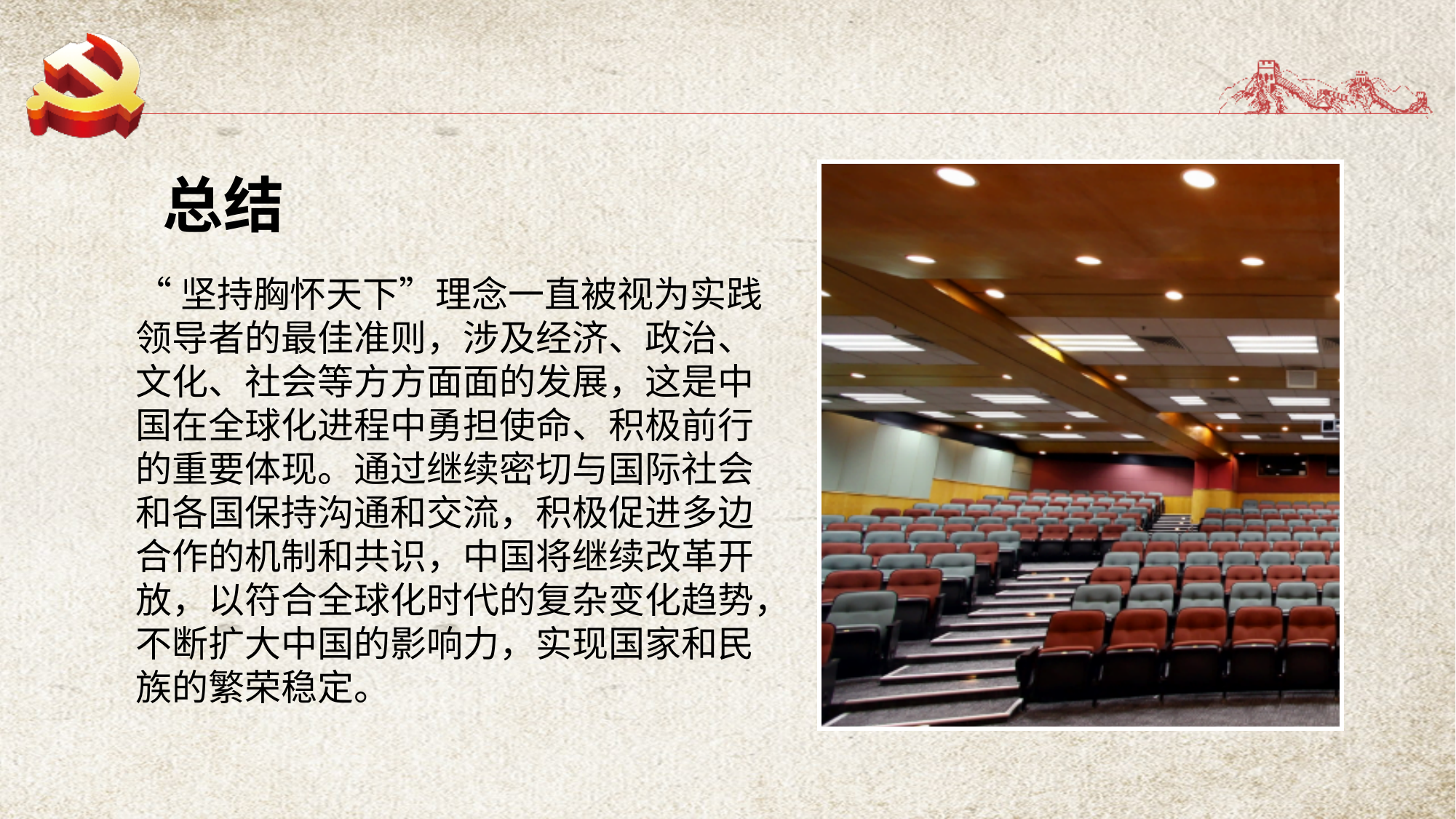

总结

“坚持胸怀天下”理念一直被视为实践领导者的最佳准则，涉及经济、政治、文化、社会等方方面面的发展，这是中国在全球化进程中勇担使命、积极前行的重要体现。通过继续密切与国际社会和各国保持沟通和交流，积极促进多边合作的机制和共识，中国将继续改革开放，以符合全球化时代的复杂变化趋势，不断扩大中国的影响力，实现国家和民族的繁荣稳定。